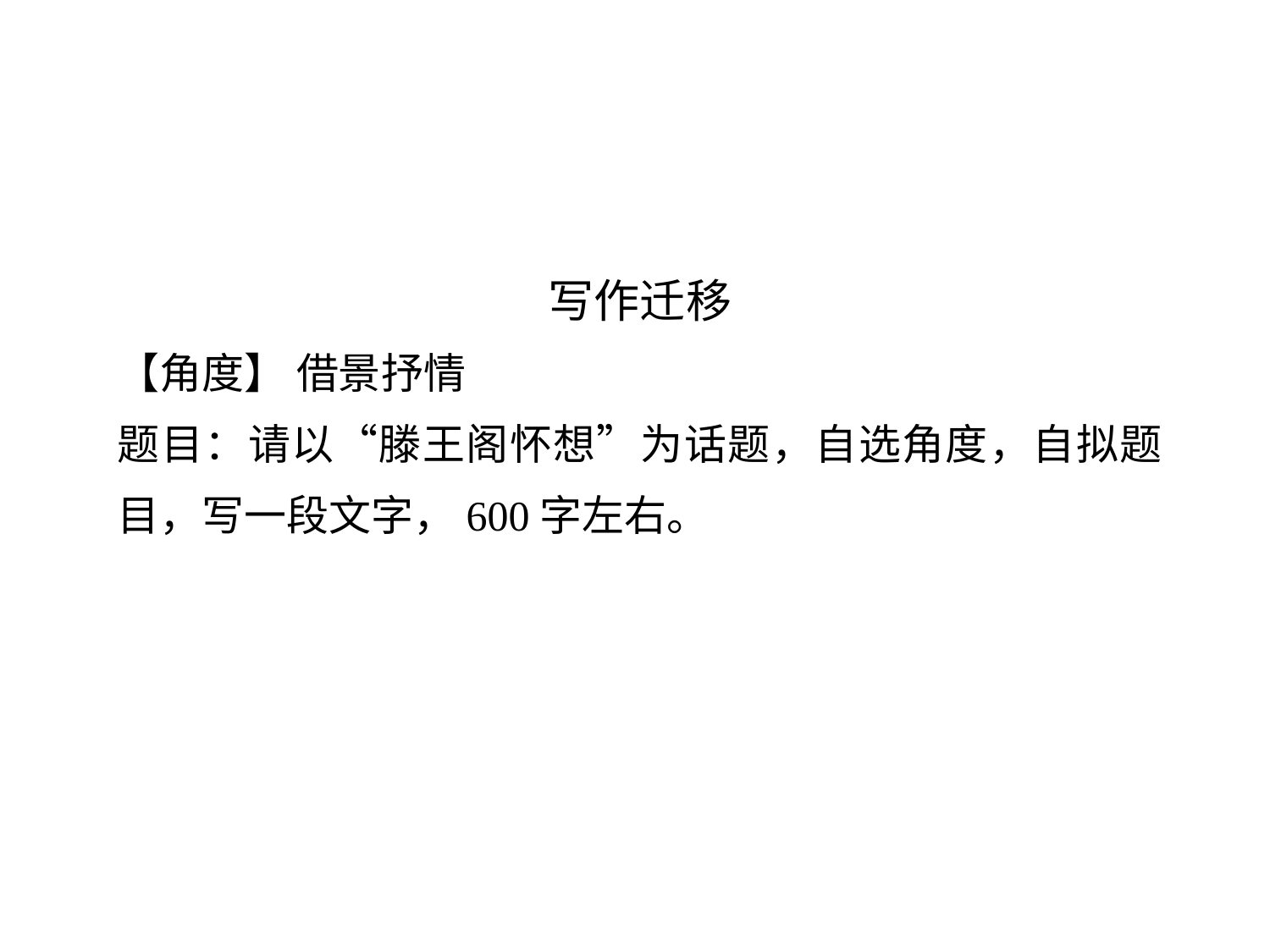

写作迁移
【角度】 借景抒情
题目：请以“滕王阁怀想”为话题，自选角度，自拟题目，写一段文字，600字左右。